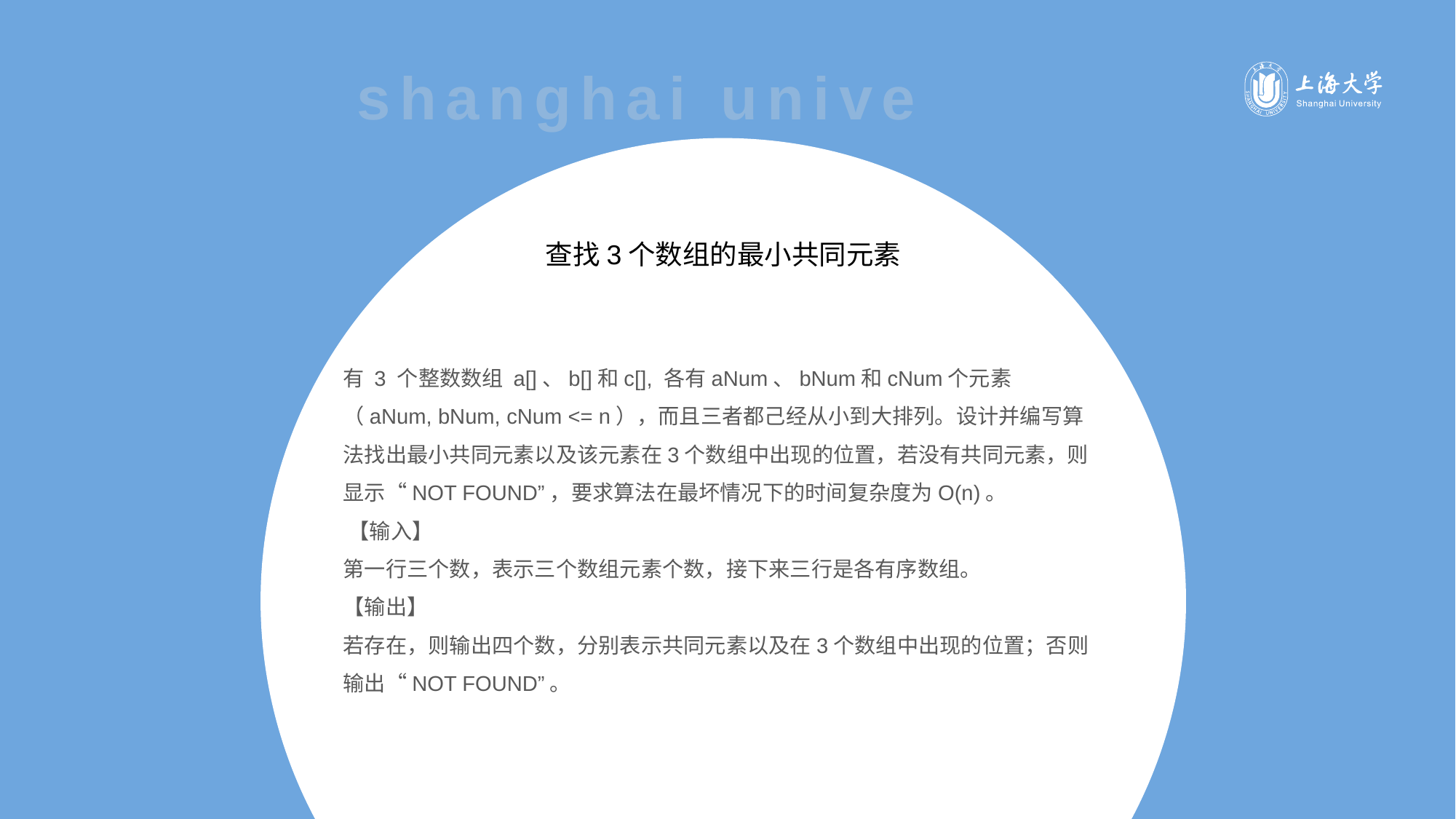

shanghai university

e7d195523061f1c0d318120d6aeaf1b6ccceb6ba3da59c0775C5DE19DDDEBC09ED96DBD9900D9848D623ECAD1D4904B78047D0015C22C8BE97228BE8B5BFF08FE7A3AE04126DA07312A96C0F69F9BAB74C46B725AFB1A708D984D37AD95344670D96AF8C99654830F8DAEB8AF963DFE993C5D0331C1EA2F2EA108BE97C097A48A3D9250F9A4B2FBB
查找3个数组的最小共同元素
有 3 个整数数组 a[]、b[]和c[], 各有aNum、bNum和cNum个元素（aNum, bNum, cNum <= n），而且三者都己 经从小到大排列。设计并编写算法找出最小共同元素以及该元素在3个数组中出现的位置，若没有共同元素，则显示“NOT FOUND”，要求算法在最坏情况下的时间复杂度为O(n)。
 【输入】
第一行三个数，表示三个数组元素个数，接下来三行是各有序数组。
【输出】
若存在，则输出四个数，分别表示共同元素以及在3个数组中出现的位置；否则输出“NOT FOUND”。